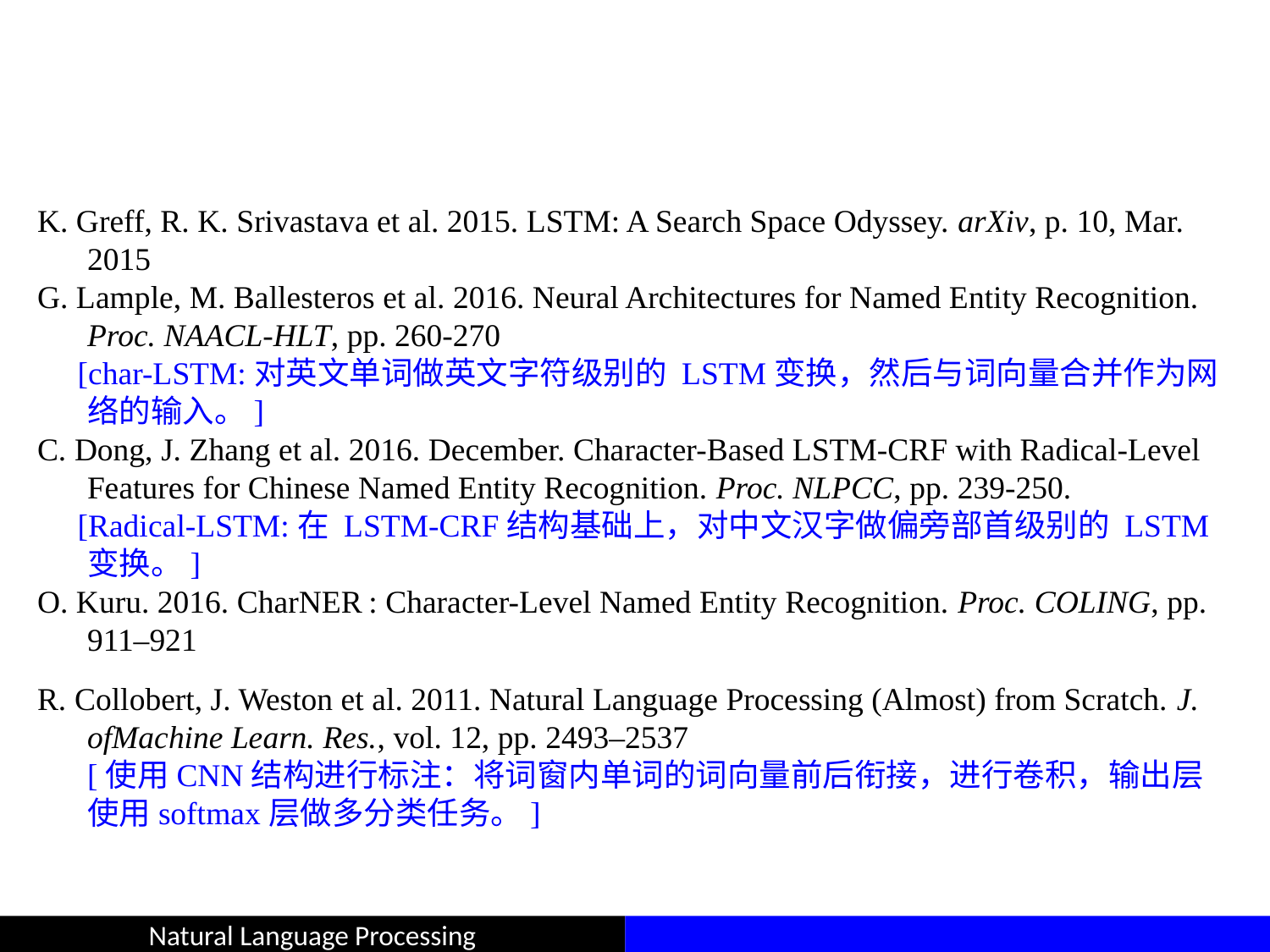

#
K. Greff, R. K. Srivastava et al. 2015. LSTM: A Search Space Odyssey. arXiv, p. 10, Mar. 2015
G. Lample, M. Ballesteros et al. 2016. Neural Architectures for Named Entity Recognition. Proc. NAACL-HLT, pp. 260-270
     [char-LSTM:对英文单词做英文字符级别的 LSTM变换，然后与词向量合并作为网络的输入。]
C. Dong, J. Zhang et al. 2016. December. Character-Based LSTM-CRF with Radical-Level Features for Chinese Named Entity Recognition. Proc. NLPCC, pp. 239-250.
     [Radical-LSTM:在 LSTM-CRF结构基础上，对中文汉字做偏旁部首级别的 LSTM 变换。]
O. Kuru. 2016. CharNER : Character-Level Named Entity Recognition. Proc. COLING, pp. 911–921

R. Collobert, J. Weston et al. 2011. Natural Language Processing (Almost) from Scratch. J. ofMachine Learn. Res., vol. 12, pp. 2493–2537
[使用CNN结构进行标注：将词窗内单词的词向量前后衔接，进行卷积，输出层使用softmax层做多分类任务。]